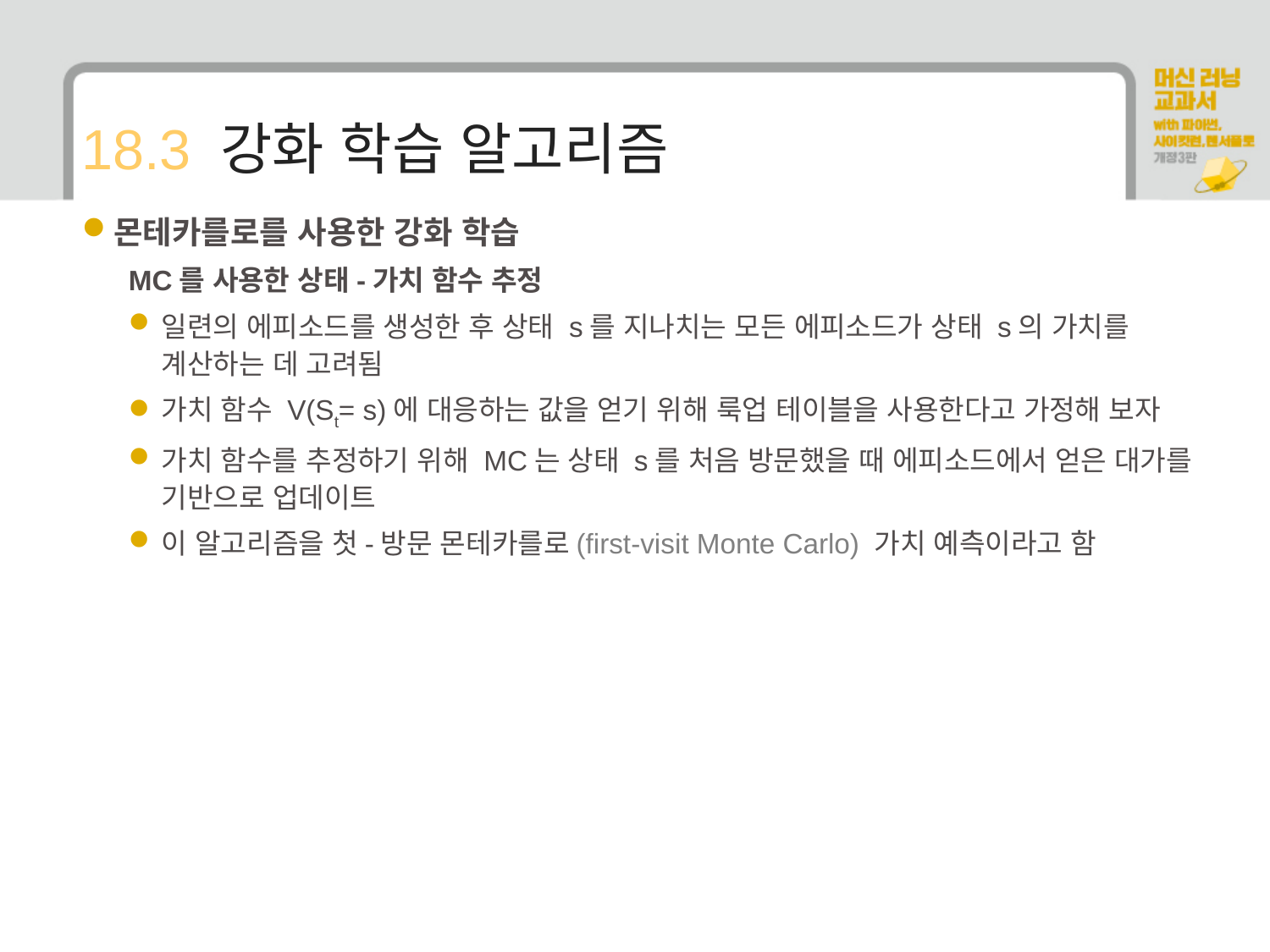

# 18.3 강화 학습 알고리즘
몬테카를로를 사용한 강화 학습
MC를 사용한 상태-가치 함수 추정
일련의 에피소드를 생성한 후 상태 s를 지나치는 모든 에피소드가 상태 s의 가치를 계산하는 데 고려됨
가치 함수 V(St= s)에 대응하는 값을 얻기 위해 룩업 테이블을 사용한다고 가정해 보자
가치 함수를 추정하기 위해 MC는 상태 s를 처음 방문했을 때 에피소드에서 얻은 대가를 기반으로 업데이트
이 알고리즘을 첫-방문 몬테카를로(first-visit Monte Carlo) 가치 예측이라고 함